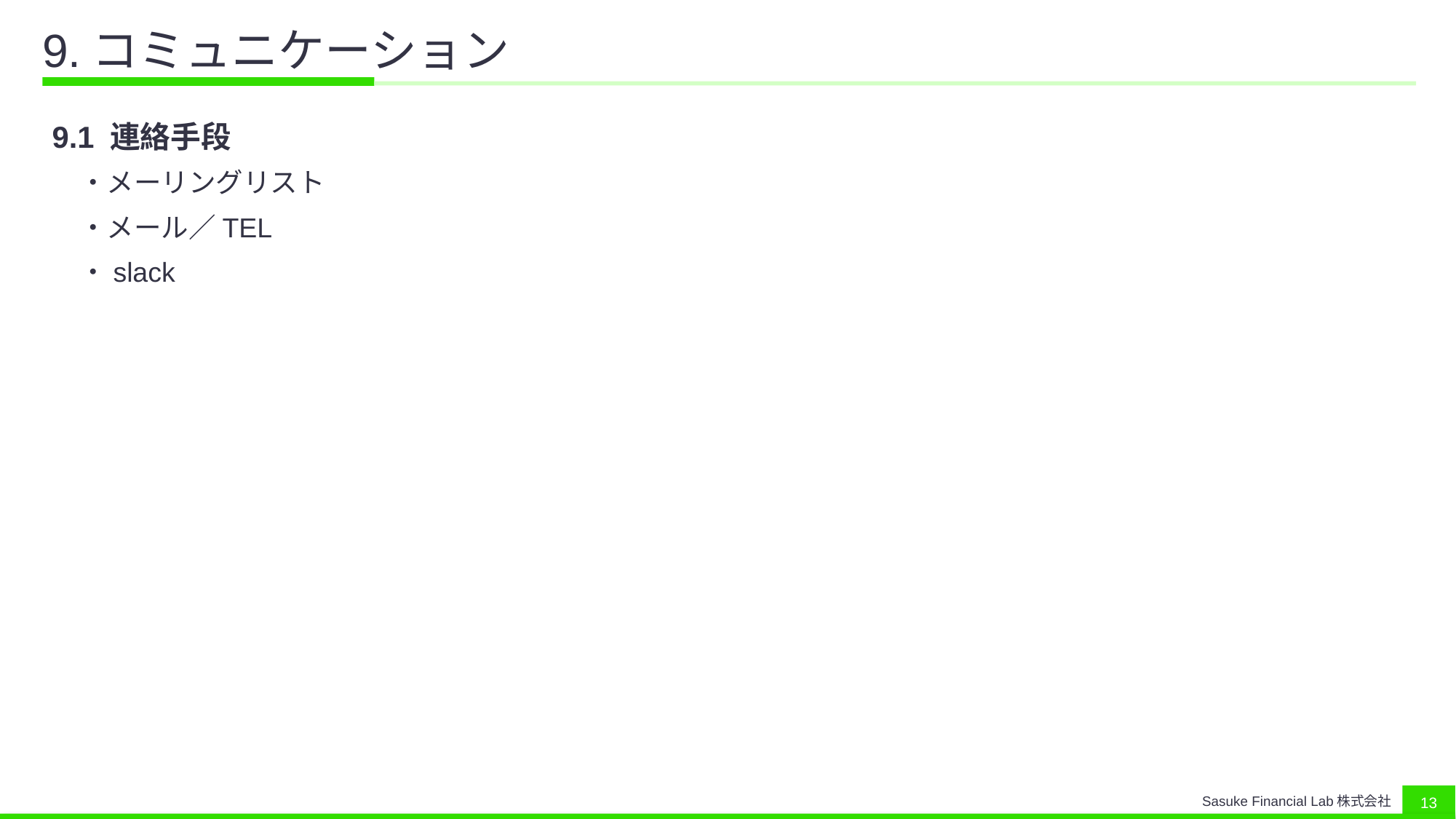

# 9.コミュニケーション
9.1 連絡手段
　・メーリングリスト
　・メール／TEL
　・slack

13
Sasuke Financial Lab株式会社